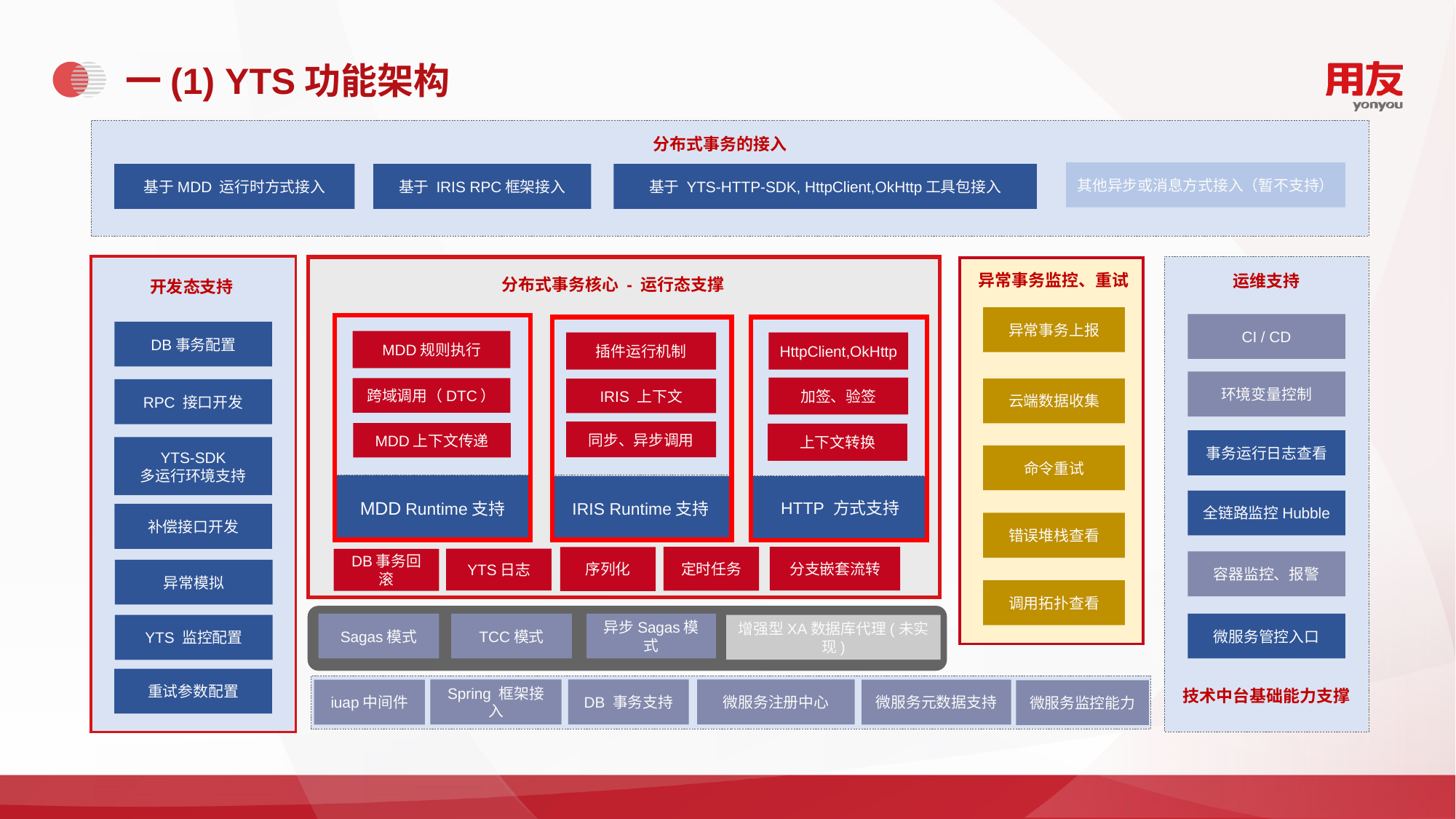

# 一(1) YTS功能架构

分布式事务的接入
其他异步或消息方式接入（暂不支持）
基于MDD 运行时方式接入
基于 IRIS RPC框架接入
基于 YTS-HTTP-SDK, HttpClient,OkHttp工具包接入

异常事务监控、重试
运维支持
分布式事务核心 - 运行态支撑
开发态支持
异常事务上报
CI / CD

DB事务配置
MDD规则执行
HttpClient,OkHttp
插件运行机制
环境变量控制
加签、验签
跨域调用（DTC）
云端数据收集
IRIS 上下文
RPC 接口开发
同步、异步调用
MDD上下文传递
上下文转换
事务运行日志查看
YTS-SDK
多运行环境支持
命令重试
MDD Runtime支持
HTTP 方式支持
IRIS Runtime支持
全链路监控Hubble
补偿接口开发
错误堆栈查看
定时任务
分支嵌套流转
序列化
YTS日志
DB事务回滚
容器监控、报警
异常模拟
调用拓扑查看

Sagas模式
TCC模式
异步Sagas模式
微服务管控入口
增强型XA数据库代理(未实现)
YTS 监控配置
重试参数配置

DB 事务支持
微服务注册中心
Spring 框架接入
iuap中间件
微服务元数据支持
技术中台基础能力支撑
微服务监控能力